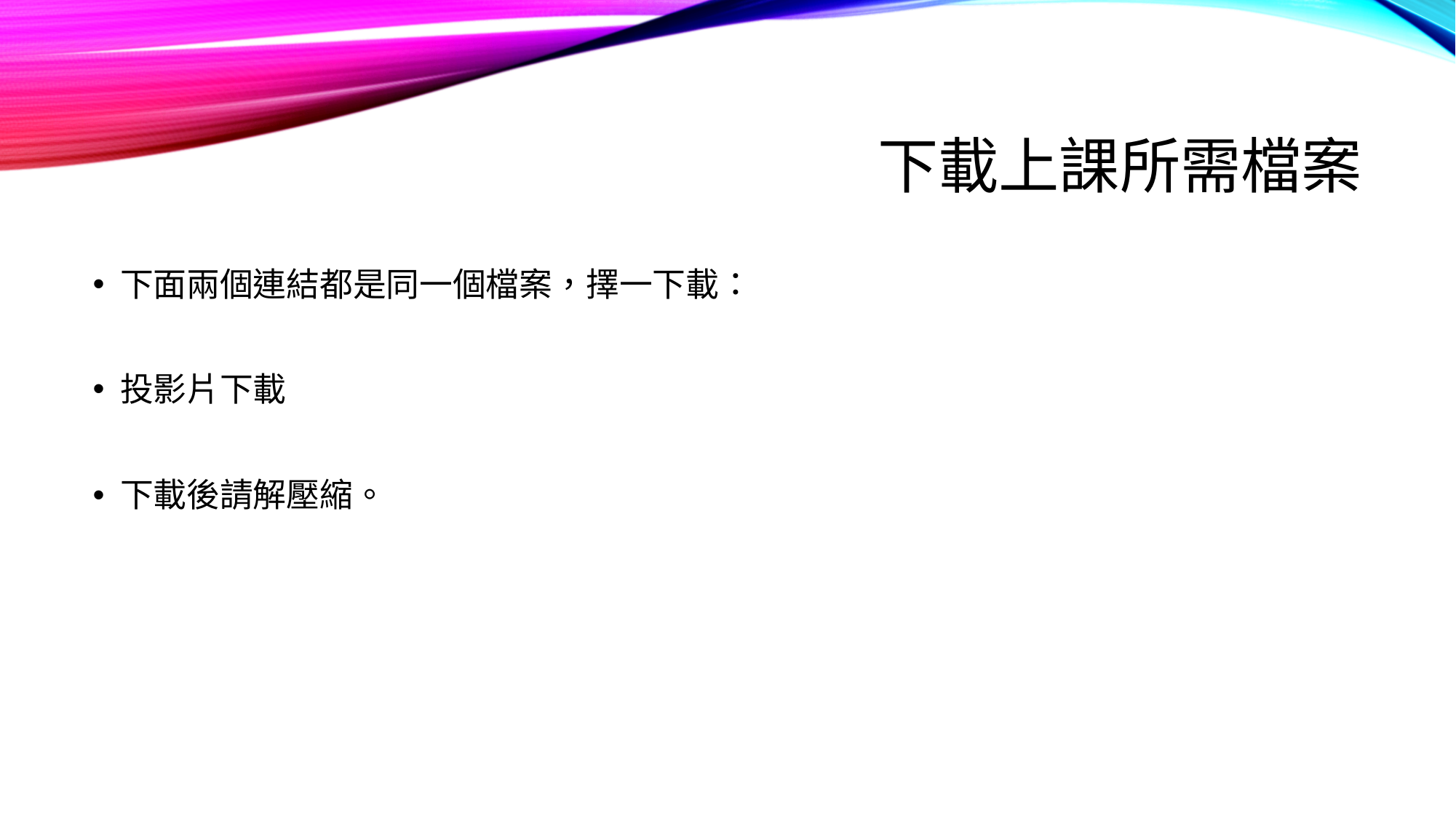

# 下載上課所需檔案
下面兩個連結都是同一個檔案，擇一下載：

投影片下載

下載後請解壓縮。